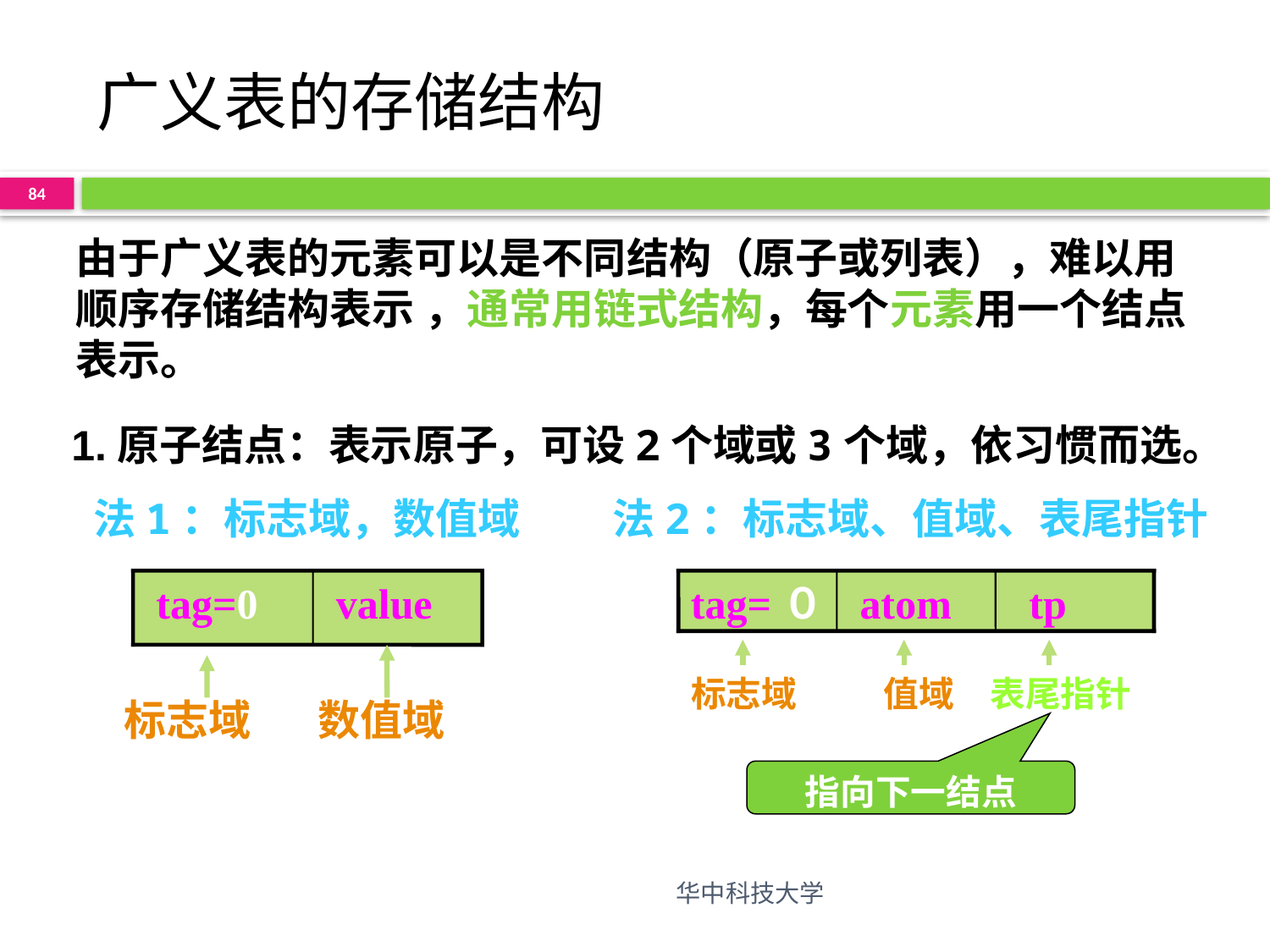

# 广义表的存储结构
84
由于广义表的元素可以是不同结构（原子或列表），难以用顺序存储结构表示 ，通常用链式结构，每个元素用一个结点表示。
1.原子结点：表示原子，可设2个域或3个域，依习惯而选。
法1：标志域，数值域
法2：标志域、值域、表尾指针
 tag=0

 value

标志域       数值域
tag=０

 atom

  tp

 标志域  　　值域　表尾指针
指向下一结点
华中科技大学